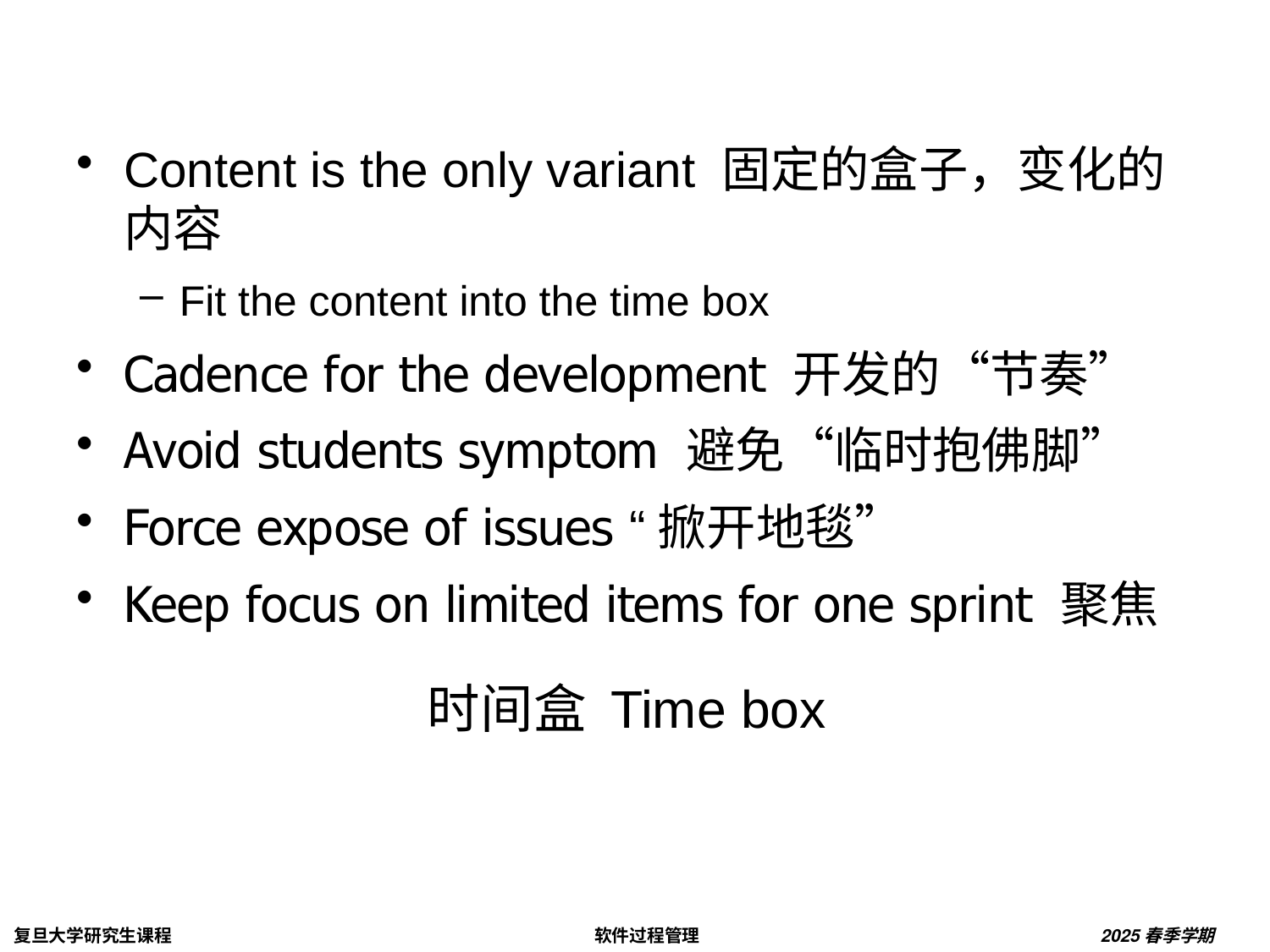

时间盒 Time box
Content is the only variant 固定的盒子，变化的内容
Fit the content into the time box
Cadence for the development 开发的“节奏”
Avoid students symptom 避免“临时抱佛脚”
Force expose of issues “掀开地毯”
Keep focus on limited items for one sprint 聚焦